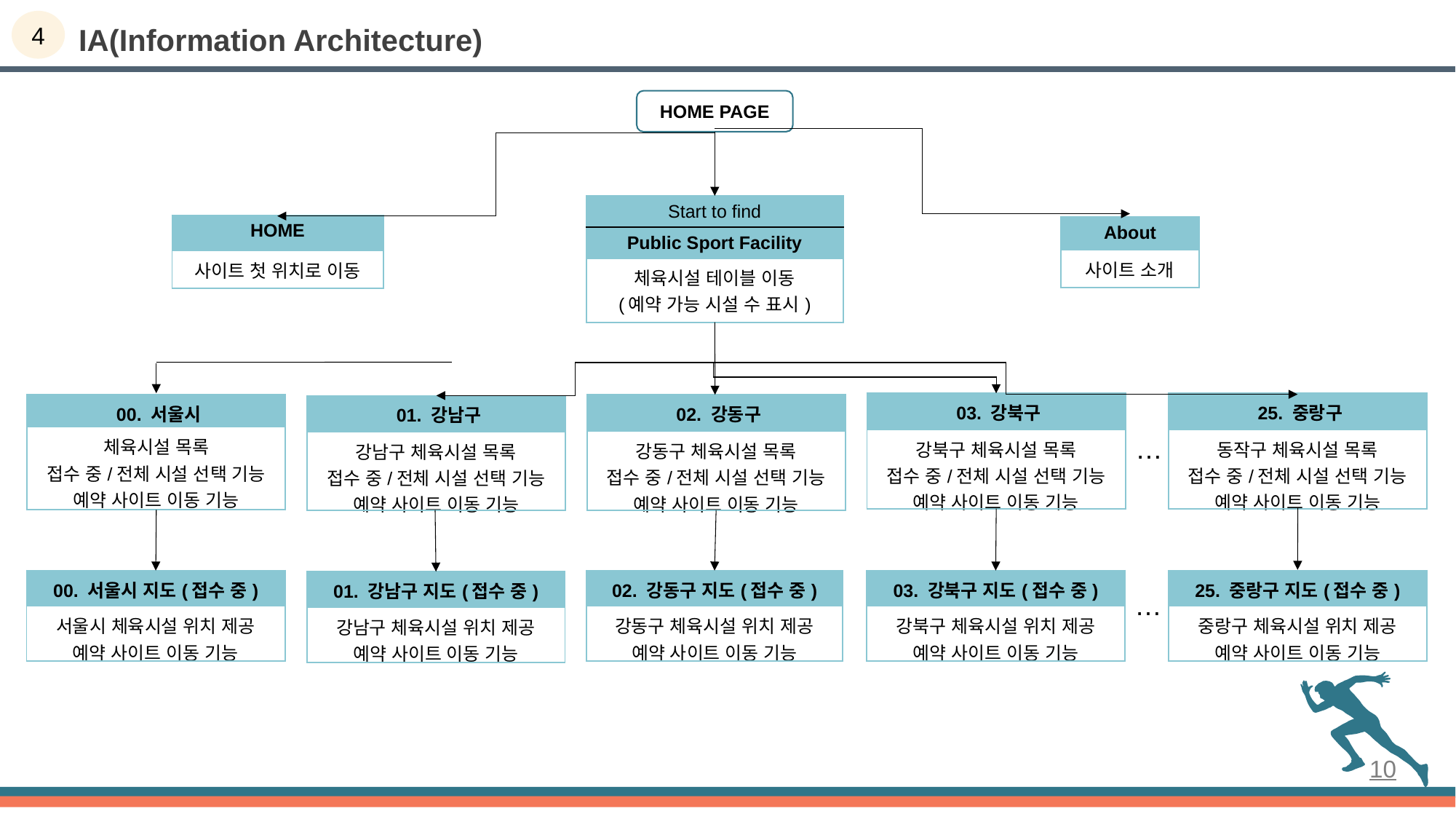

4
IA(Information Architecture)

HOME PAGE
| Start to find |
| --- |
| Public Sport Facility |
| 체육시설 테이블 이동 (예약 가능 시설 수 표시) |
| HOME |
| --- |
| 사이트 첫 위치로 이동 |
| About |
| --- |
| 사이트 소개 |
| 25. 중랑구 |
| --- |
| 동작구 체육시설 목록 접수 중/전체 시설 선택 기능 예약 사이트 이동 기능 |
| 03. 강북구 |
| --- |
| 강북구 체육시설 목록 접수 중/전체 시설 선택 기능 예약 사이트 이동 기능 |
| 02. 강동구 |
| --- |
| 강동구 체육시설 목록 접수 중/전체 시설 선택 기능 예약 사이트 이동 기능 |
| 00. 서울시 |
| --- |
| 체육시설 목록 접수 중/전체 시설 선택 기능 예약 사이트 이동 기능 |
| 01. 강남구 |
| --- |
| 강남구 체육시설 목록 접수 중/전체 시설 선택 기능 예약 사이트 이동 기능 |
…
| 00. 서울시 지도(접수 중) |
| --- |
| 서울시 체육시설 위치 제공 예약 사이트 이동 기능 |
| 02. 강동구 지도(접수 중) |
| --- |
| 강동구 체육시설 위치 제공 예약 사이트 이동 기능 |
| 03. 강북구 지도(접수 중) |
| --- |
| 강북구 체육시설 위치 제공 예약 사이트 이동 기능 |
| 25. 중랑구 지도(접수 중) |
| --- |
| 중랑구 체육시설 위치 제공 예약 사이트 이동 기능 |
| 01. 강남구 지도(접수 중) |
| --- |
| 강남구 체육시설 위치 제공 예약 사이트 이동 기능 |
…